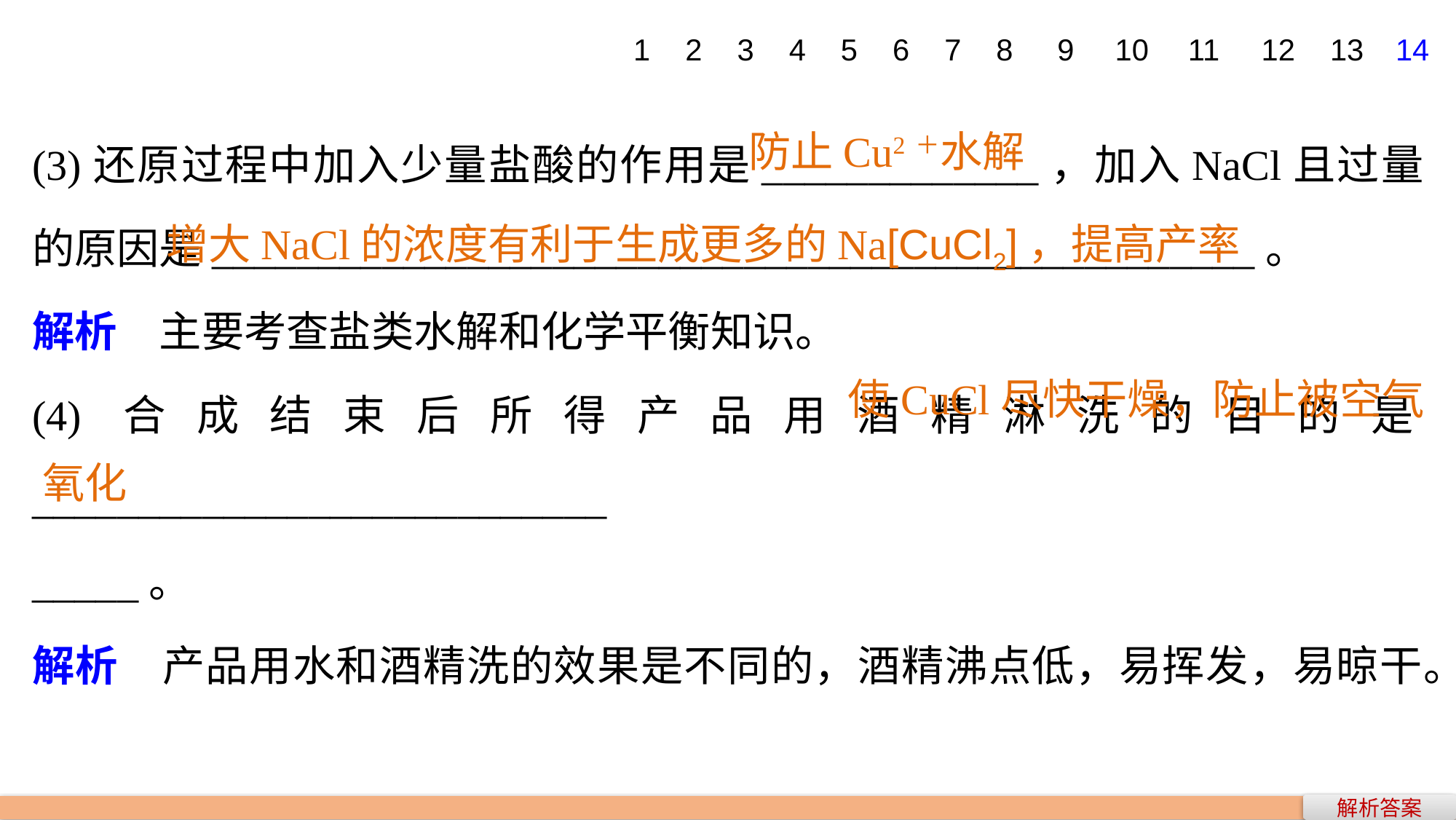

1
2
3
4
5
6
7
8
9
10
11
12
13
14
(3)还原过程中加入少量盐酸的作用是_____________，加入NaCl且过量的原因是_________________________________________________。
解析　主要考查盐类水解和化学平衡知识。
(4)合成结束后所得产品用酒精淋洗的目的是___________________________
_____。
解析　产品用水和酒精洗的效果是不同的，酒精沸点低，易挥发，易晾干。
防止Cu2＋水解
增大NaCl的浓度有利于生成更多的Na[CuCl2]，提高产率
使CuCl尽快干燥，防止被空气
氧化
解析答案